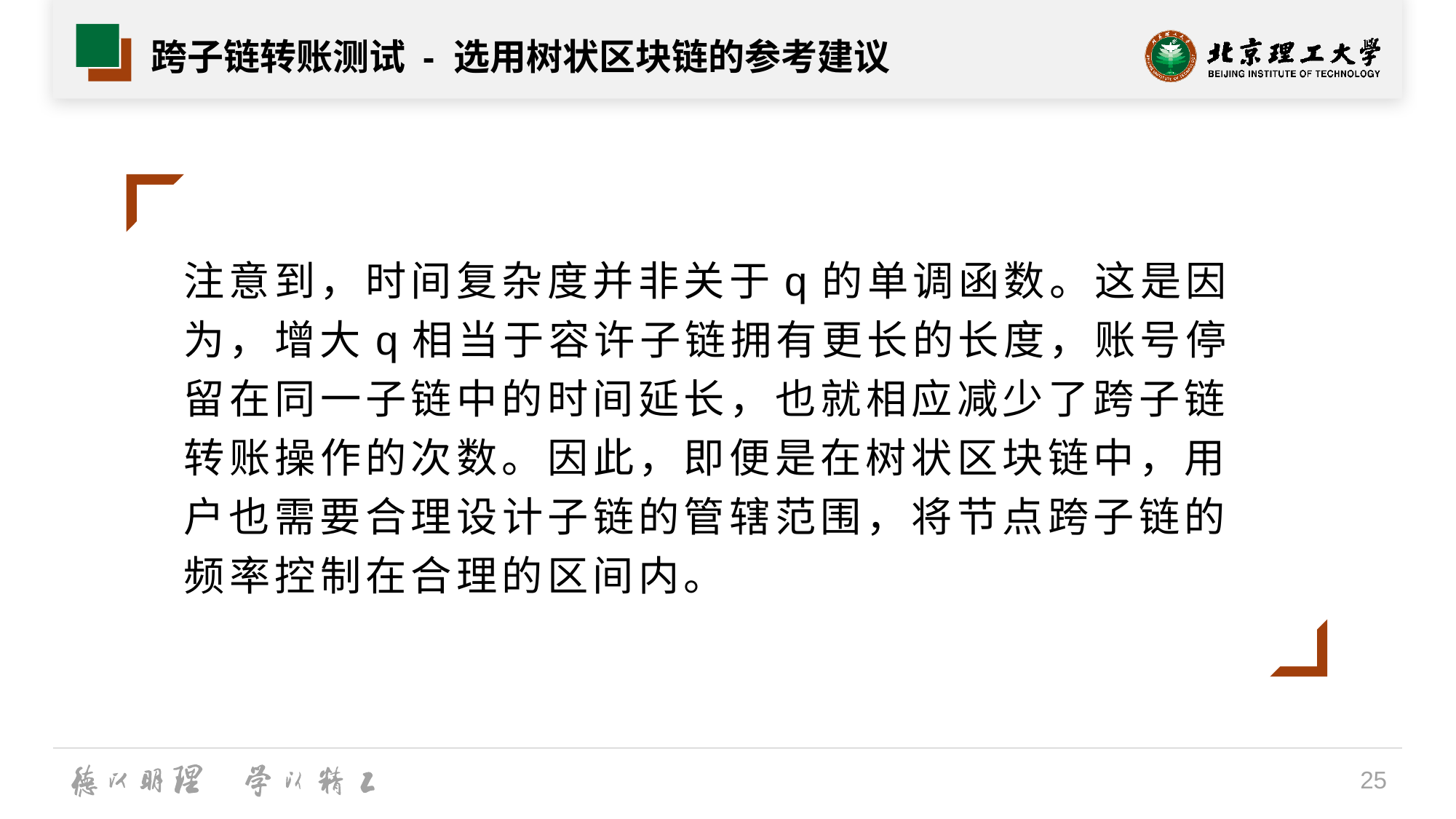

# 跨子链转账测试 - 选用树状区块链的参考建议

注意到，时间复杂度并非关于q的单调函数。这是因为，增大q相当于容许子链拥有更长的长度，账号停留在同一子链中的时间延长，也就相应减少了跨子链转账操作的次数。因此，即便是在树状区块链中，用户也需要合理设计子链的管辖范围，将节点跨子链的频率控制在合理的区间内。